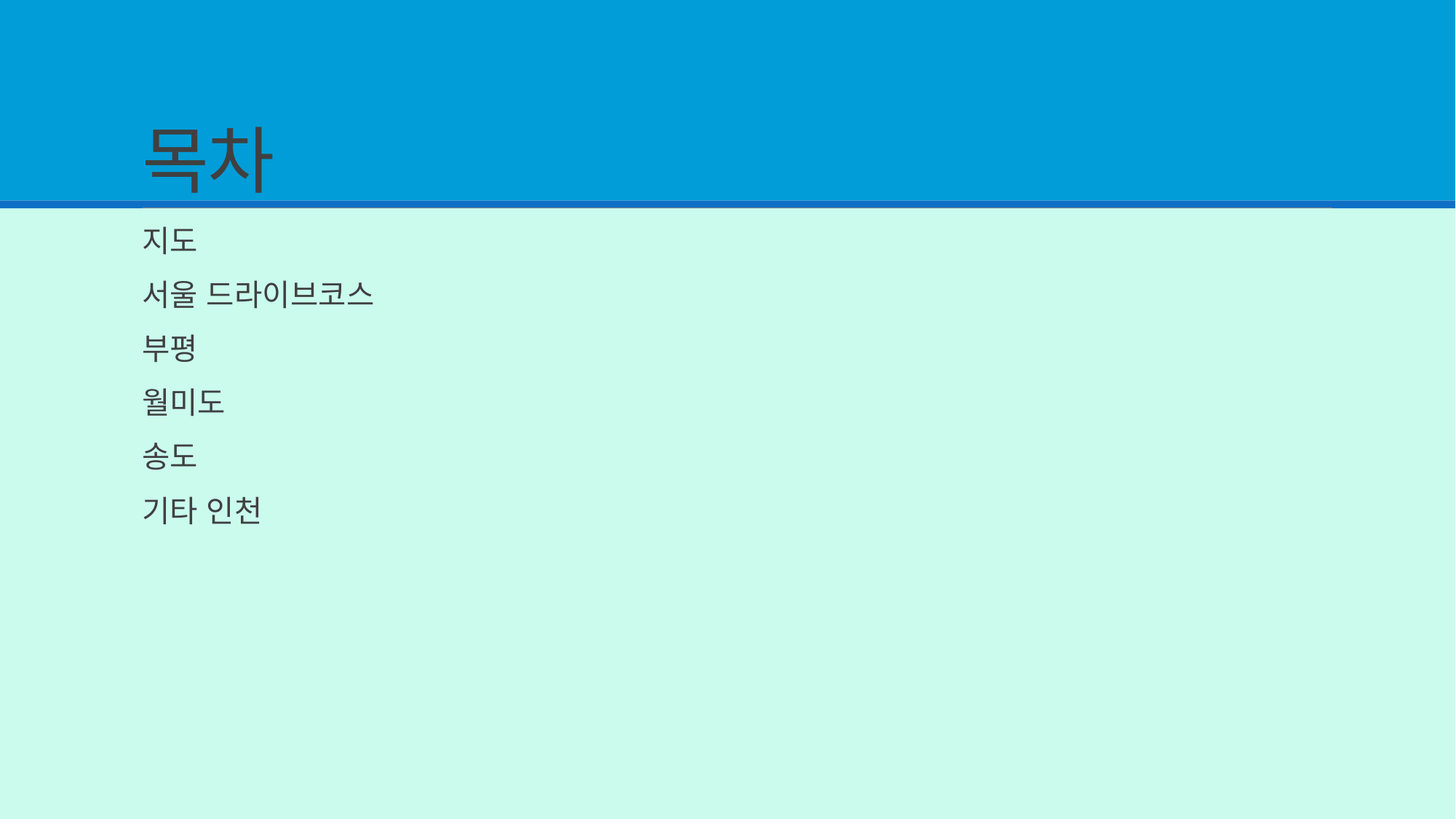

# 목차
지도
서울 드라이브코스
부평
월미도
송도
기타 인천